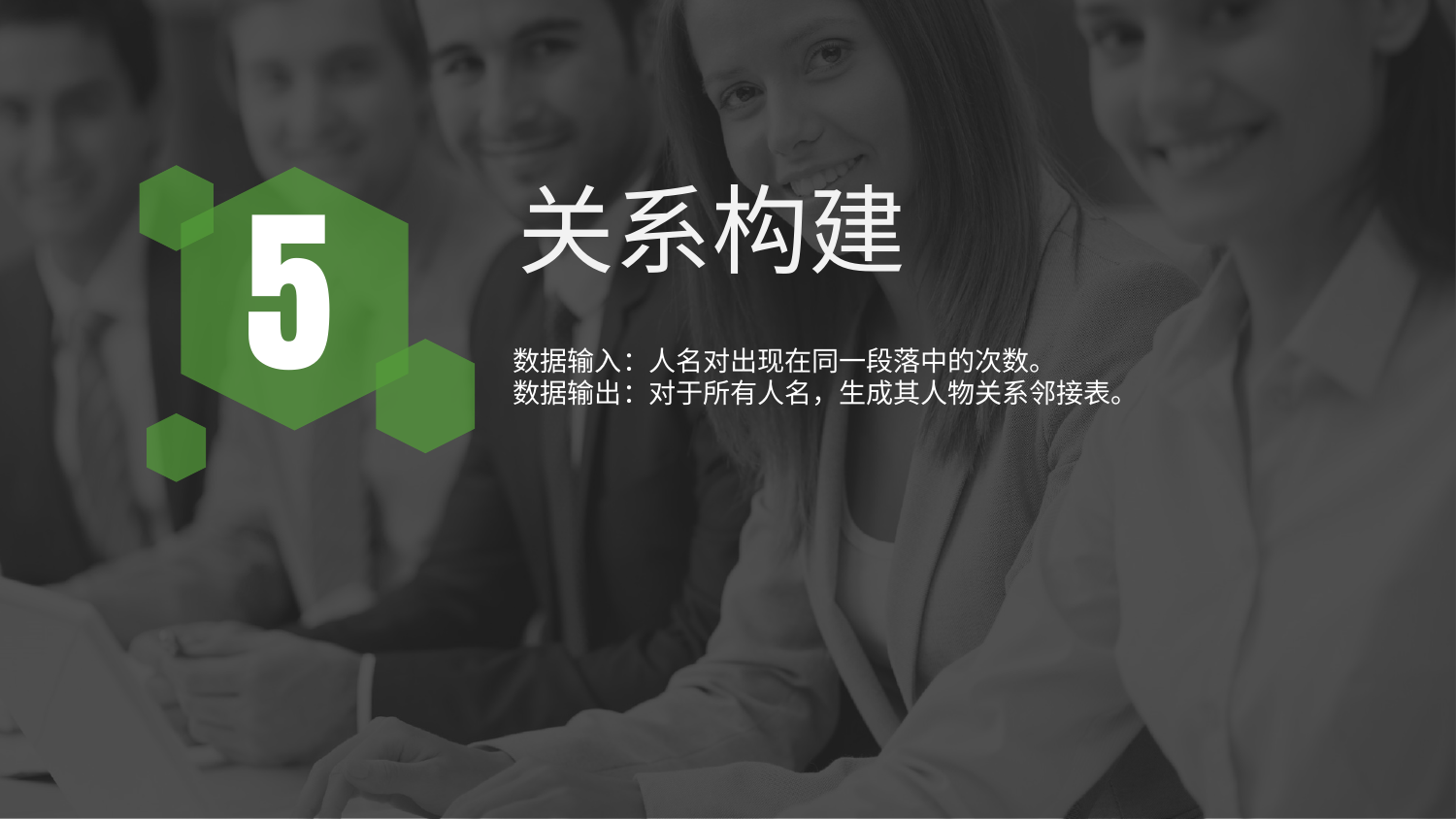

关系构建
5

数据输入：人名对出现在同一段落中的次数。
数据输出：对于所有人名，生成其人物关系邻接表。